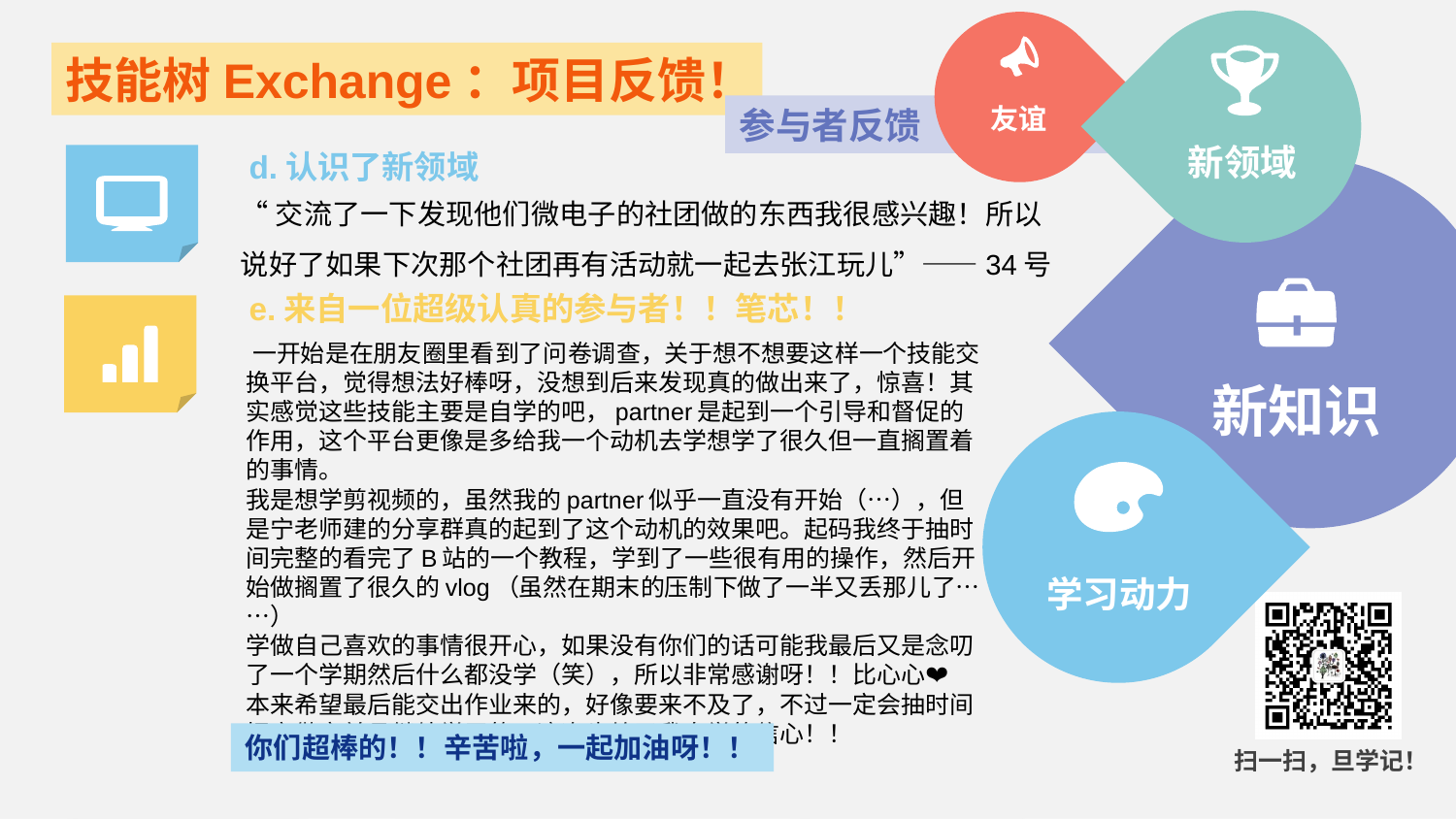

新领域

友谊
参与者反馈
d.认识了新领域
“交流了一下发现他们微电子的社团做的东西我很感兴趣！所以说好了如果下次那个社团再有活动就一起去张江玩儿”——34号

e.来自一位超级认真的参与者！！笔芯！！
 一开始是在朋友圈里看到了问卷调查，关于想不想要这样一个技能交换平台，觉得想法好棒呀，没想到后来发现真的做出来了，惊喜！其实感觉这些技能主要是自学的吧，partner是起到一个引导和督促的作用，这个平台更像是多给我一个动机去学想学了很久但一直搁置着的事情。
我是想学剪视频的，虽然我的partner似乎一直没有开始（…），但是宁老师建的分享群真的起到了这个动机的效果吧。起码我终于抽时间完整的看完了B站的一个教程，学到了一些很有用的操作，然后开始做搁置了很久的vlog（虽然在期末的压制下做了一半又丢那儿了……）
学做自己喜欢的事情很开心，如果没有你们的话可能我最后又是念叨了一个学期然后什么都没学（笑），所以非常感谢呀！！比心心❤️
本来希望最后能交出作业来的，好像要来不及了，不过一定会抽时间把它做完并且继续学习的！这次也给了我自学的信心！！

新知识

学习动力
你们超棒的！！辛苦啦，一起加油呀！！